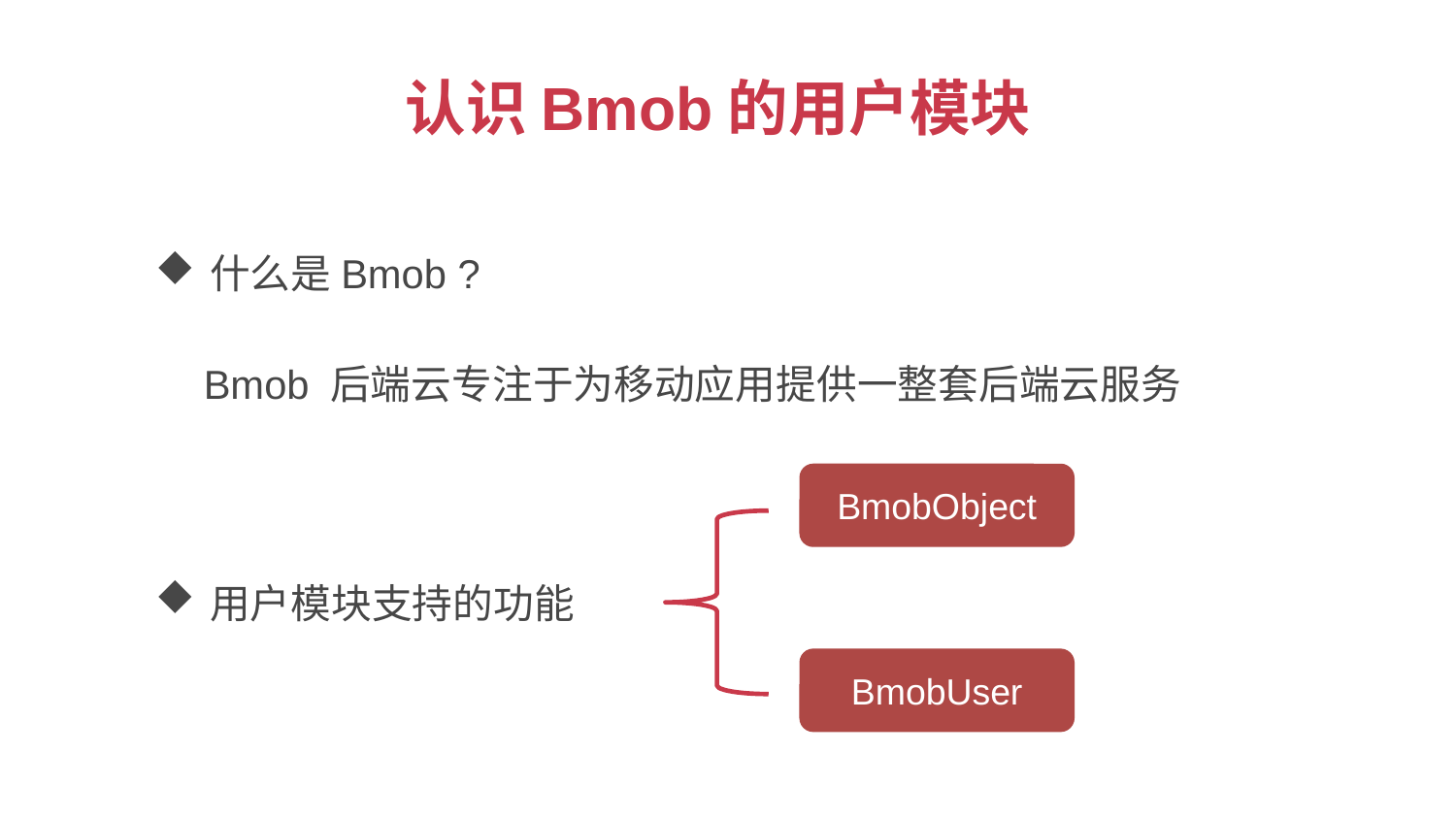

认识Bmob的用户模块
什么是Bmob ?
Bmob 后端云专注于为移动应用提供一整套后端云服务
BmobObject

用户模块支持的功能
BmobUser